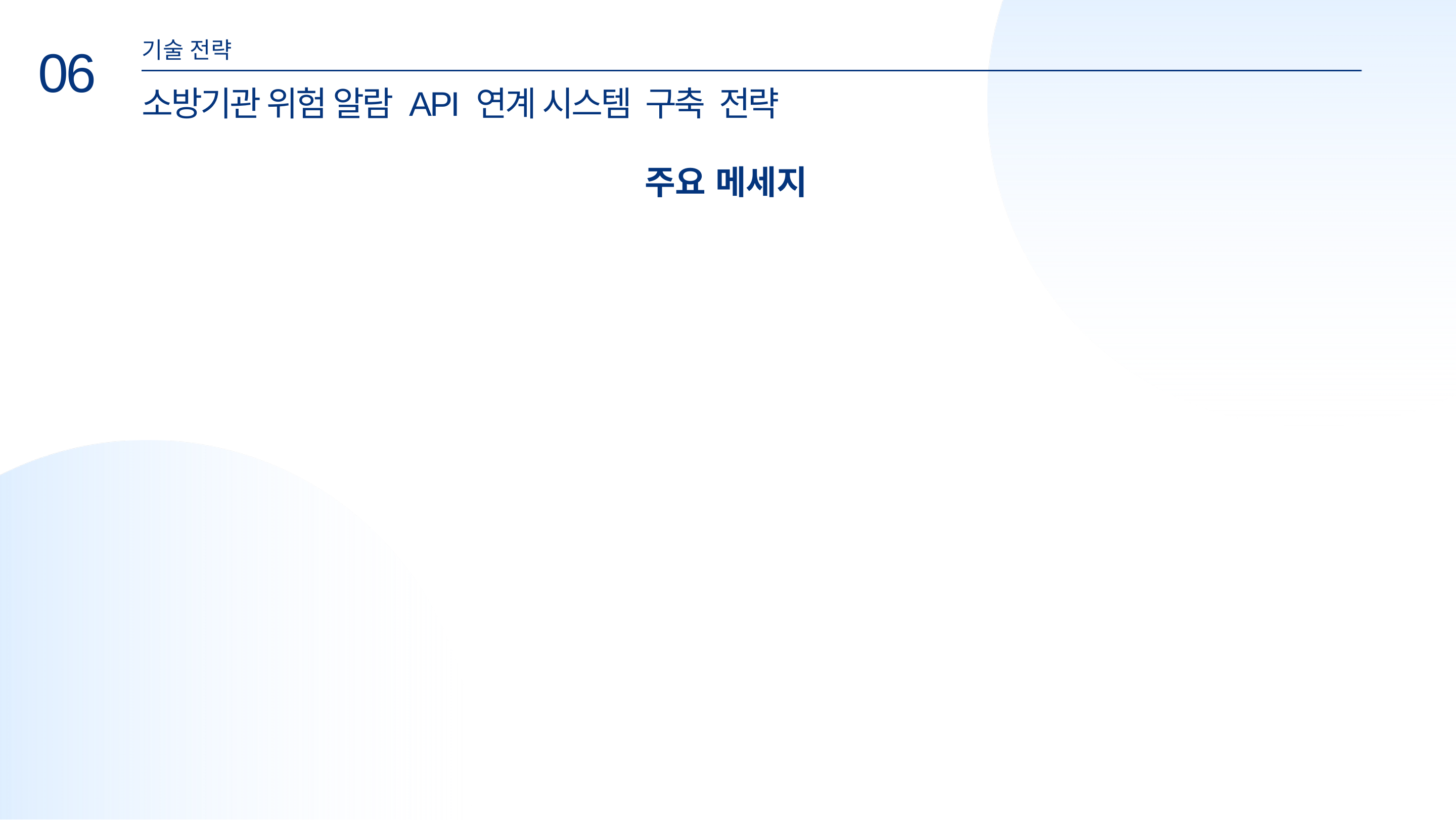

기술 전략
06
소방기관 위험 알람 API 연계 시스템  구축  전략
주요 메세지